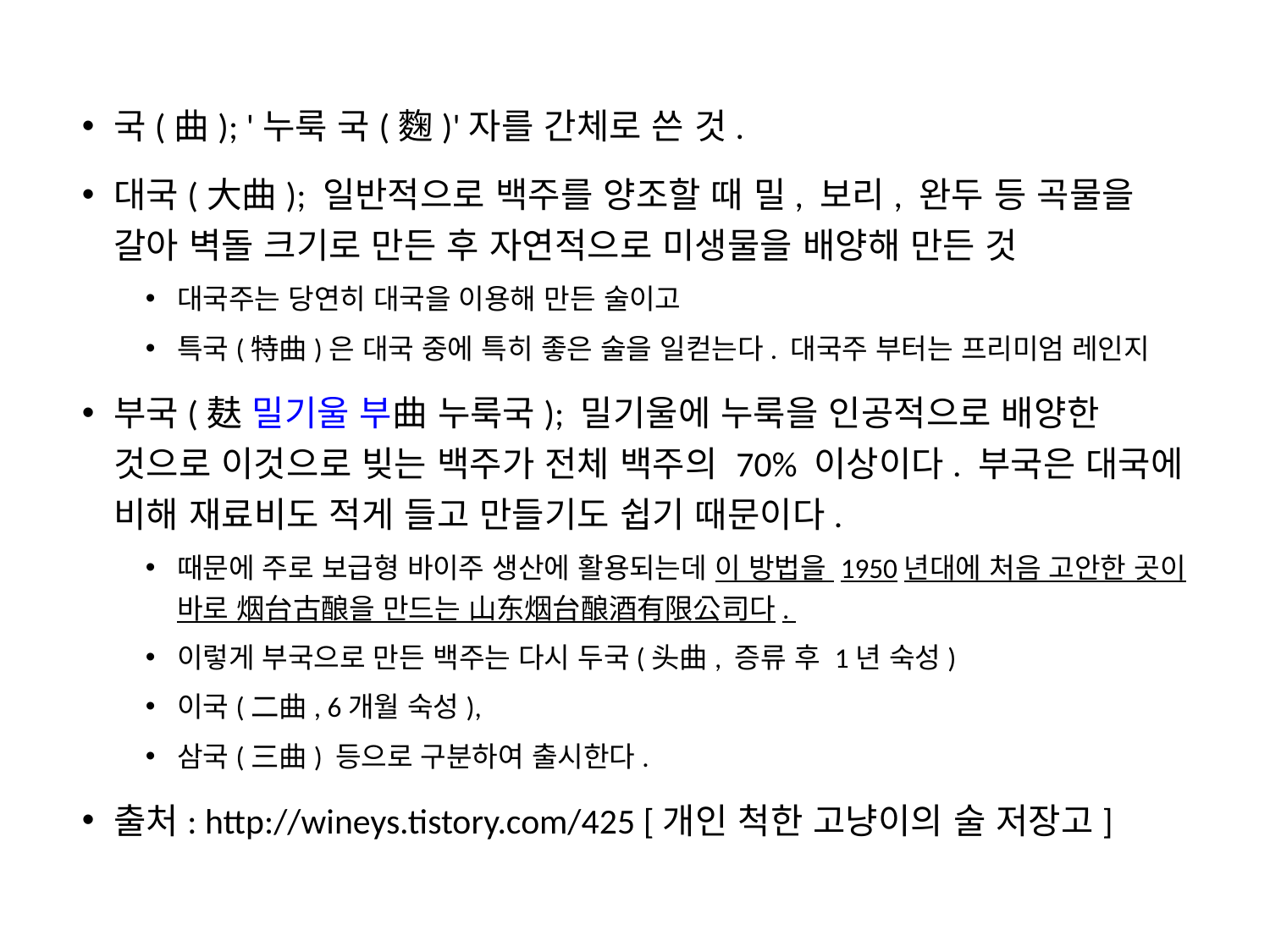

국(曲); '누룩 국(麴)'자를 간체로 쓴 것.
대국(大曲); 일반적으로 백주를 양조할 때 밀, 보리, 완두 등 곡물을 갈아 벽돌 크기로 만든 후 자연적으로 미생물을 배양해 만든 것
대국주는 당연히 대국을 이용해 만든 술이고
특국(特曲)은 대국 중에 특히 좋은 술을 일컫는다. 대국주 부터는 프리미엄 레인지
부국(麸 밀기울 부曲 누룩국); 밀기울에 누룩을 인공적으로 배양한 것으로 이것으로 빚는 백주가 전체 백주의 70% 이상이다. 부국은 대국에 비해 재료비도 적게 들고 만들기도 쉽기 때문이다.
때문에 주로 보급형 바이주 생산에 활용되는데 이 방법을 1950년대에 처음 고안한 곳이 바로 烟台古酿을 만드는 山东烟台酿酒有限公司다.
이렇게 부국으로 만든 백주는 다시 두국(头曲, 증류 후 1년 숙성)
이국(二曲, 6개월 숙성),
삼국(三曲) 등으로 구분하여 출시한다.
출처: http://wineys.tistory.com/425 [개인 척한 고냥이의 술 저장고]